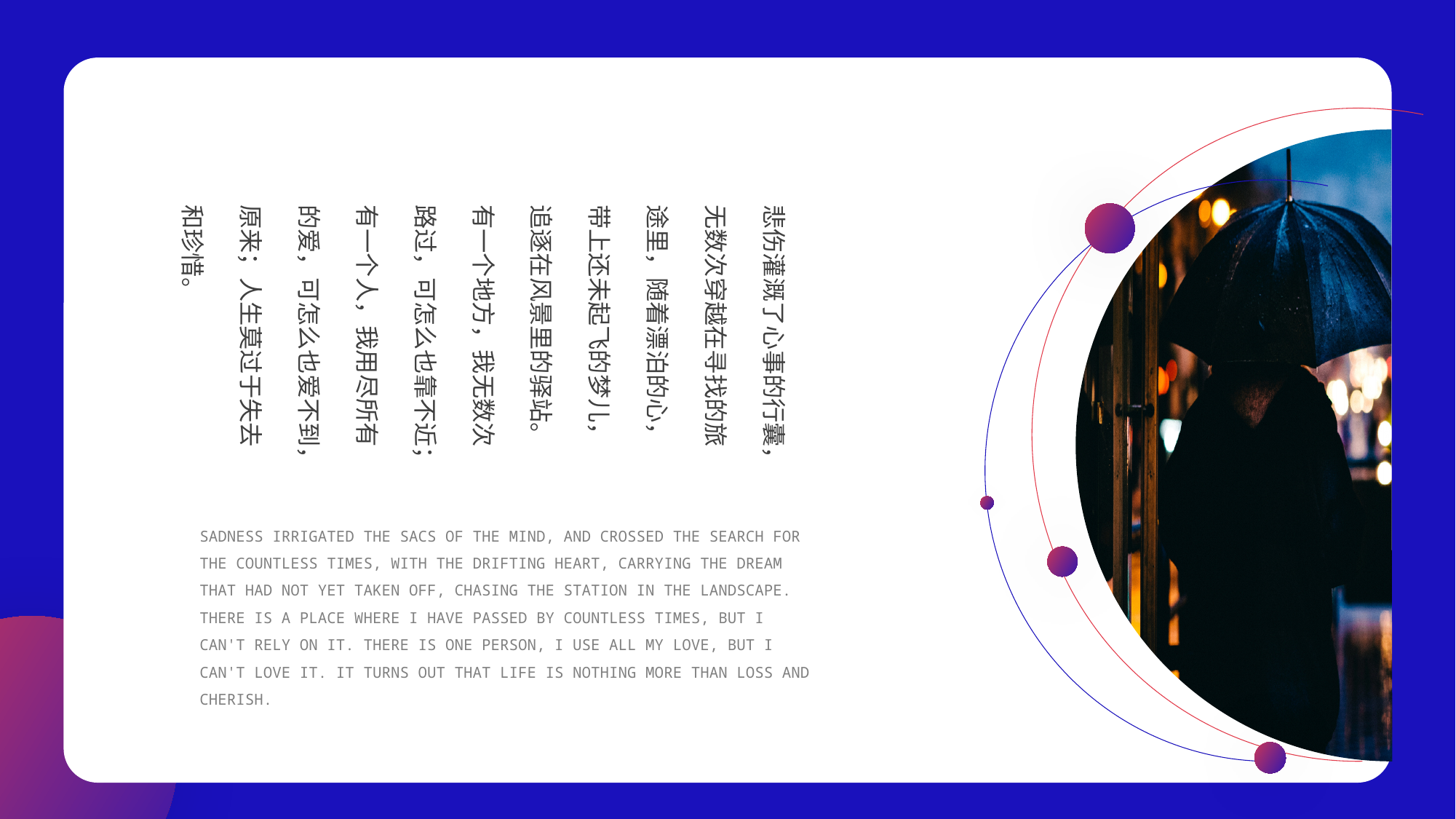

悲伤灌溉了心事的行囊，无数次穿越在寻找的旅途里，随着漂泊的心，带上还未起飞的梦儿，追逐在风景里的驿站。有一个地方，我无数次路过，可怎么也靠不近；有一个人，我用尽所有的爱，可怎么也爱不到，原来；人生莫过于失去和珍惜。

SADNESS IRRIGATED THE SACS OF THE MIND, AND CROSSED THE SEARCH FOR THE COUNTLESS TIMES, WITH THE DRIFTING HEART, CARRYING THE DREAM THAT HAD NOT YET TAKEN OFF, CHASING THE STATION IN THE LANDSCAPE. THERE IS A PLACE WHERE I HAVE PASSED BY COUNTLESS TIMES, BUT I CAN'T RELY ON IT. THERE IS ONE PERSON, I USE ALL MY LOVE, BUT I CAN'T LOVE IT. IT TURNS OUT THAT LIFE IS NOTHING MORE THAN LOSS AND CHERISH.